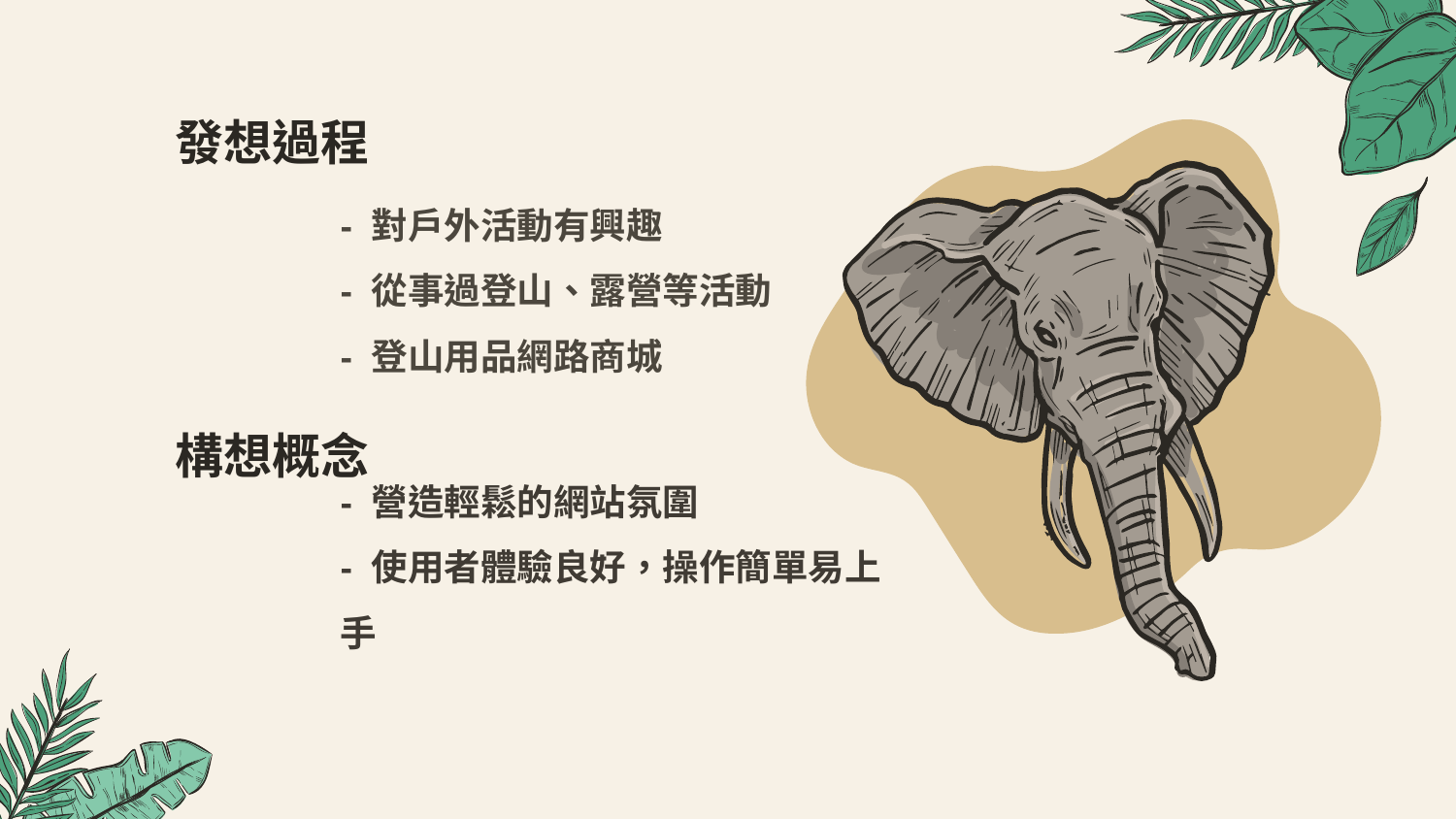

發想過程

- 對戶外活動有興趣
- 從事過登山、露營等活動
- 登山用品網路商城
構想概念
- 營造輕鬆的網站氛圍
- 使用者體驗良好，操作簡單易上手